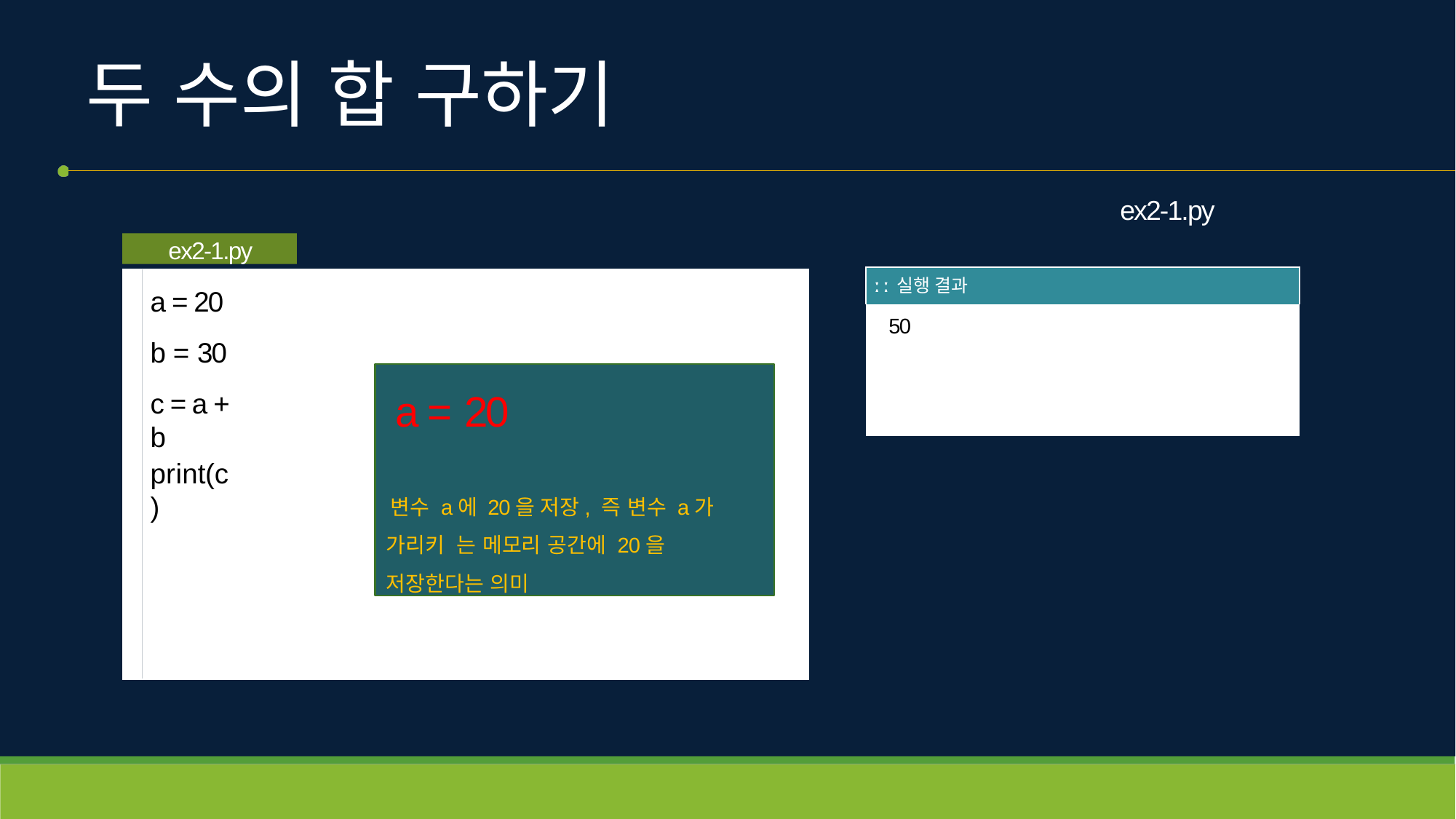

# 두 수의 합 구하기

ex2-1.py
ex2-1.py
a = 20
b = 30
c = a + b
| ː ː 실행 결과 |
| --- |
| 50 |

a = 20

변수 a에 20을 저장, 즉 변수 a가 가리키  는 메모리 공간에 20을 저장한다는 의미
print(c)